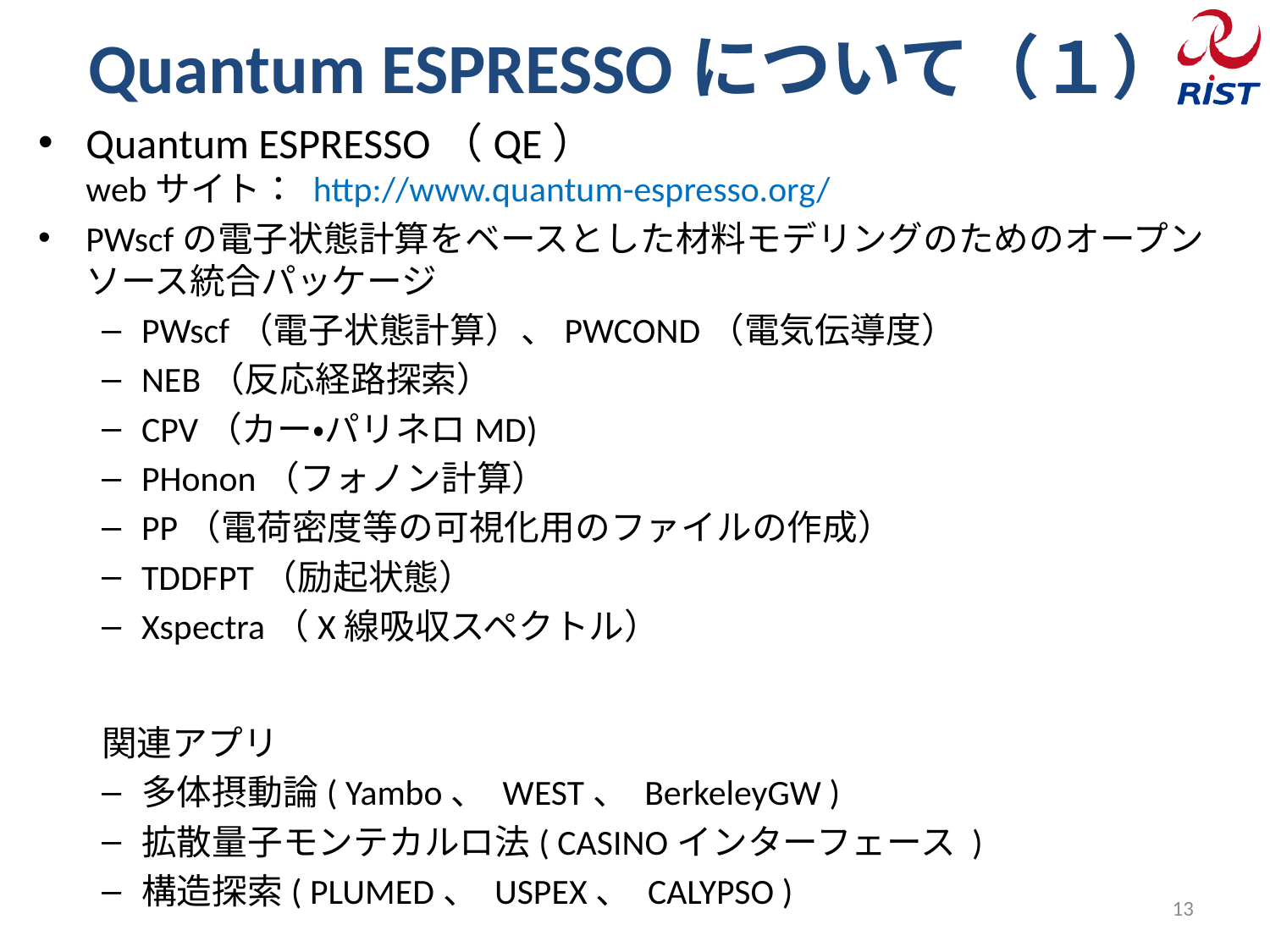

# Quantum ESPRESSOについて（１）
Quantum ESPRESSO（QE）
webサイト： http://www.quantum-espresso.org/
PWscfの電子状態計算をベースとした材料モデリングのためのオープンソース統合パッケージ
PWscf（電子状態計算）、PWCOND（電気伝導度）
NEB（反応経路探索）
CPV（カー・パリネロMD)
PHonon（フォノン計算）
PP（電荷密度等の可視化用のファイルの作成）
TDDFPT（励起状態）
Xspectra（X線吸収スペクトル）

関連アプリ
多体摂動論( Yambo、 WEST、 BerkeleyGW )
拡散量子モンテカルロ法( CASINOインターフェース )
構造探索( PLUMED、 USPEX、 CALYPSO )
13